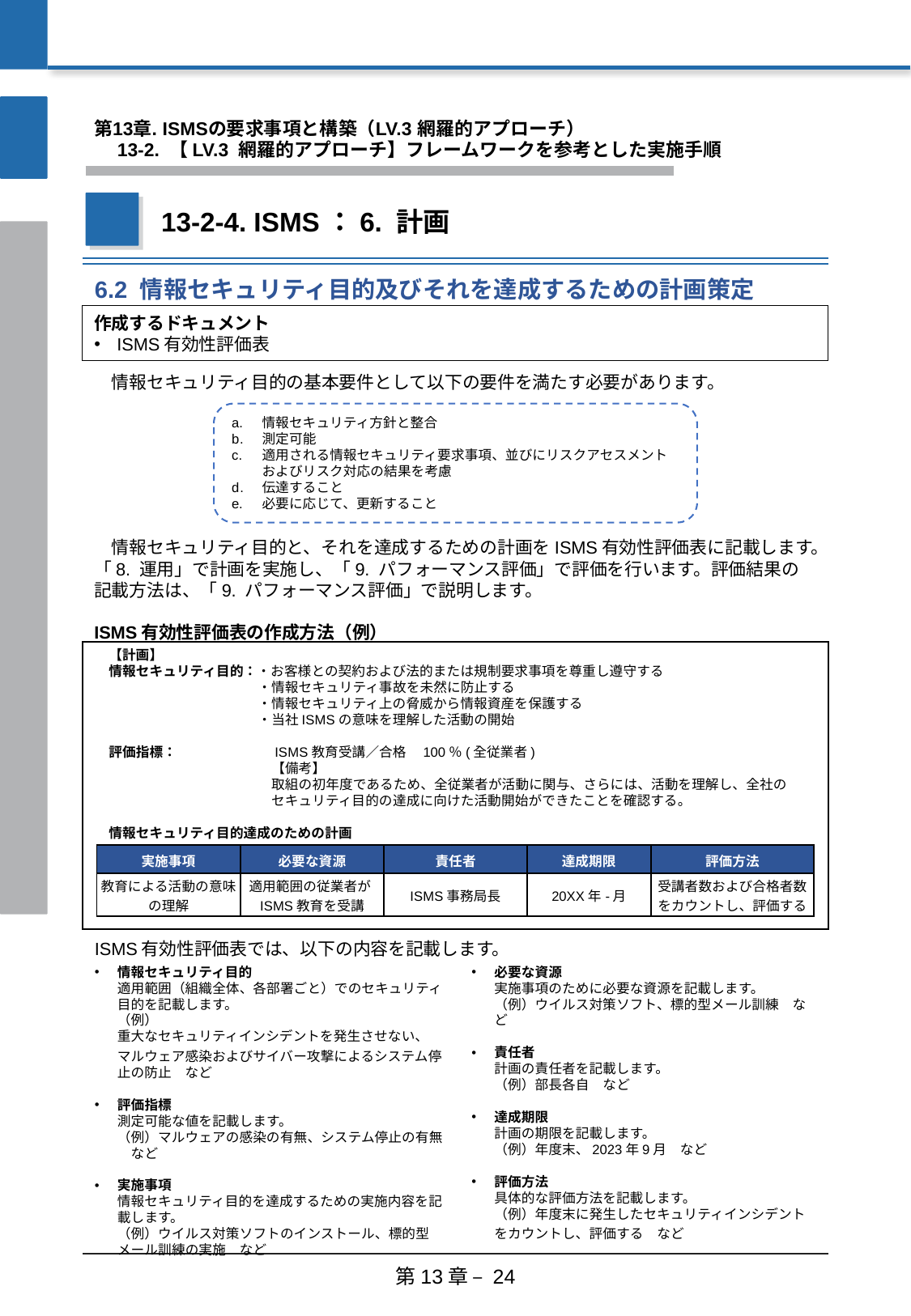

第13章. ISMSの要求事項と構築（LV.3 網羅的アプローチ）
　13-2. 【LV.3 網羅的アプローチ】フレームワークを参考とした実施手順
13-2-4. ISMS：6. 計画
6.2 情報セキュリティ目的及びそれを達成するための計画策定
作成するドキュメント
ISMS有効性評価表
　情報セキュリティ目的の基本要件として以下の要件を満たす必要があります。
情報セキュリティ方針と整合
測定可能
適用される情報セキュリティ要求事項、並びにリスクアセスメントおよびリスク対応の結果を考慮
伝達すること
必要に応じて、更新すること
　情報セキュリティ目的と、それを達成するための計画をISMS有効性評価表に記載します。
「8. 運用」で計画を実施し、「9. パフォーマンス評価」で評価を行います。評価結果の記載方法は、「9. パフォーマンス評価」で説明します。

ISMS有効性評価表の作成方法（例）
【計画】
情報セキュリティ目的：・お客様との契約および法的または規制要求事項を尊重し遵守する
　　　　　　　　　　　・情報セキュリティ事故を未然に防止する
　　　　　　　　　　　・情報セキュリティ上の脅威から情報資産を保護する
　　　　　　　　　　　・当社ISMSの意味を理解した活動の開始

評価指標：　　　　　　　ISMS教育受講／合格　100％(全従業者)
　　　　　　　　　　　　【備考】
　　　　　　　　　　　　取組の初年度であるため、全従業者が活動に関与、さらには、活動を理解し、全社の
　　　　　　　　　　　　セキュリティ目的の達成に向けた活動開始ができたことを確認する。

情報セキュリティ目的達成のための計画

| 実施事項 | 必要な資源 | 責任者 | 達成期限 | 評価方法 |
| --- | --- | --- | --- | --- |
| 教育による活動の意味の理解 | 適用範囲の従業者がISMS教育を受講 | ISMS事務局長 | 20XX年-月 | 受講者数および合格者数をカウントし、評価する |
ISMS有効性評価表では、以下の内容を記載します。
必要な資源
実施事項のために必要な資源を記載します。
（例）ウイルス対策ソフト、標的型メール訓練　など

責任者
計画の責任者を記載します。
（例）部長各自　など

達成期限
計画の期限を記載します。
（例）年度末、2023年9月　など

評価方法
具体的な評価方法を記載します。
（例）年度末に発生したセキュリティインシデントをカウントし、評価する　など
情報セキュリティ目的
適用範囲（組織全体、各部署ごと）でのセキュリティ目的を記載します。
（例）
重大なセキュリティインシデントを発生させない、
マルウェア感染およびサイバー攻撃によるシステム停止の防止　など

評価指標
測定可能な値を記載します。
（例）マルウェアの感染の有無、システム停止の有無　など

実施事項
情報セキュリティ目的を達成するための実施内容を記載します。
（例）ウイルス対策ソフトのインストール、標的型メール訓練の実施　など
第13章 – 24